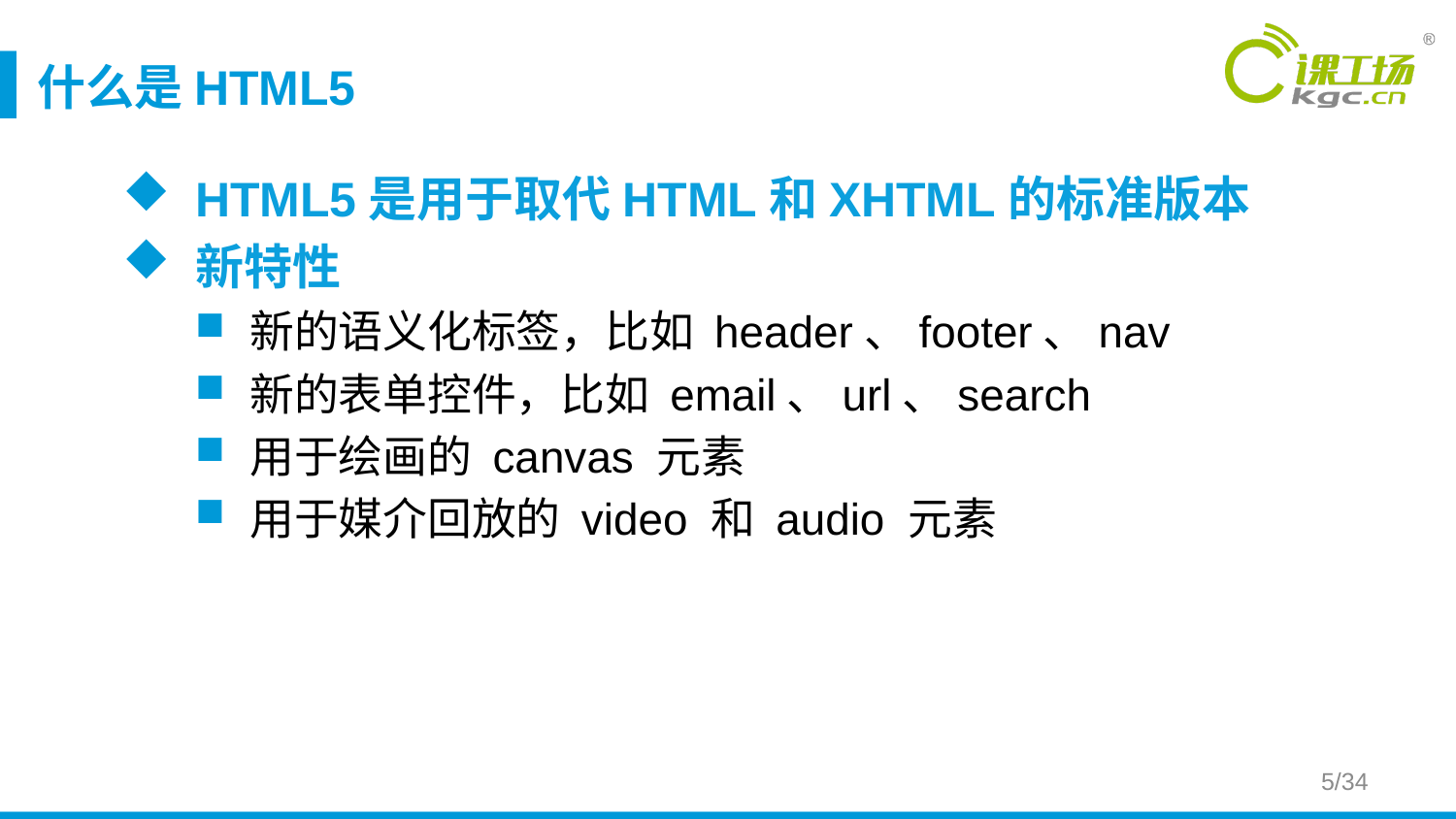

# 什么是HTML5
HTML5是用于取代HTML和XHTML的标准版本
新特性
新的语义化标签，比如 header、footer、nav
新的表单控件，比如 email、url、search
用于绘画的 canvas 元素
用于媒介回放的 video 和 audio 元素

5/34